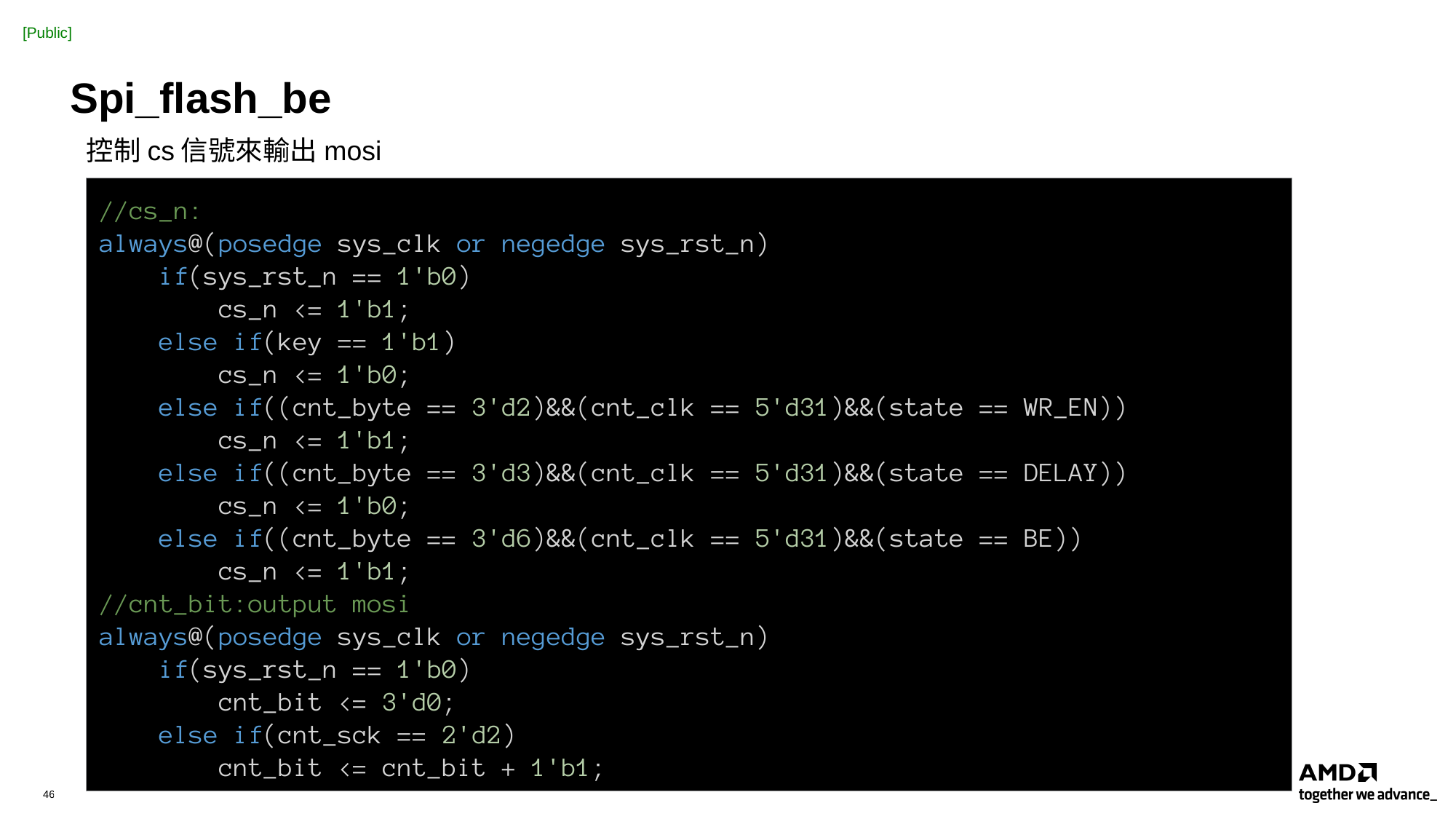

# Spi_flash_be
控制cs信號來輸出mosi

//cs_n:
always@(posedge sys_clk or negedge sys_rst_n)
    if(sys_rst_n == 1'b0)
        cs_n <= 1'b1;
    else if(key == 1'b1)
        cs_n <= 1'b0;
    else if((cnt_byte == 3'd2)&&(cnt_clk == 5'd31)&&(state == WR_EN))
        cs_n <= 1'b1;
    else if((cnt_byte == 3'd3)&&(cnt_clk == 5'd31)&&(state == DELAY))
        cs_n <= 1'b0;
    else if((cnt_byte == 3'd6)&&(cnt_clk == 5'd31)&&(state == BE))
        cs_n <= 1'b1;
//cnt_bit:output mosi
always@(posedge sys_clk or negedge sys_rst_n)
    if(sys_rst_n == 1'b0)
        cnt_bit <= 3'd0;
    else if(cnt_sck == 2'd2)
        cnt_bit <= cnt_bit + 1'b1;